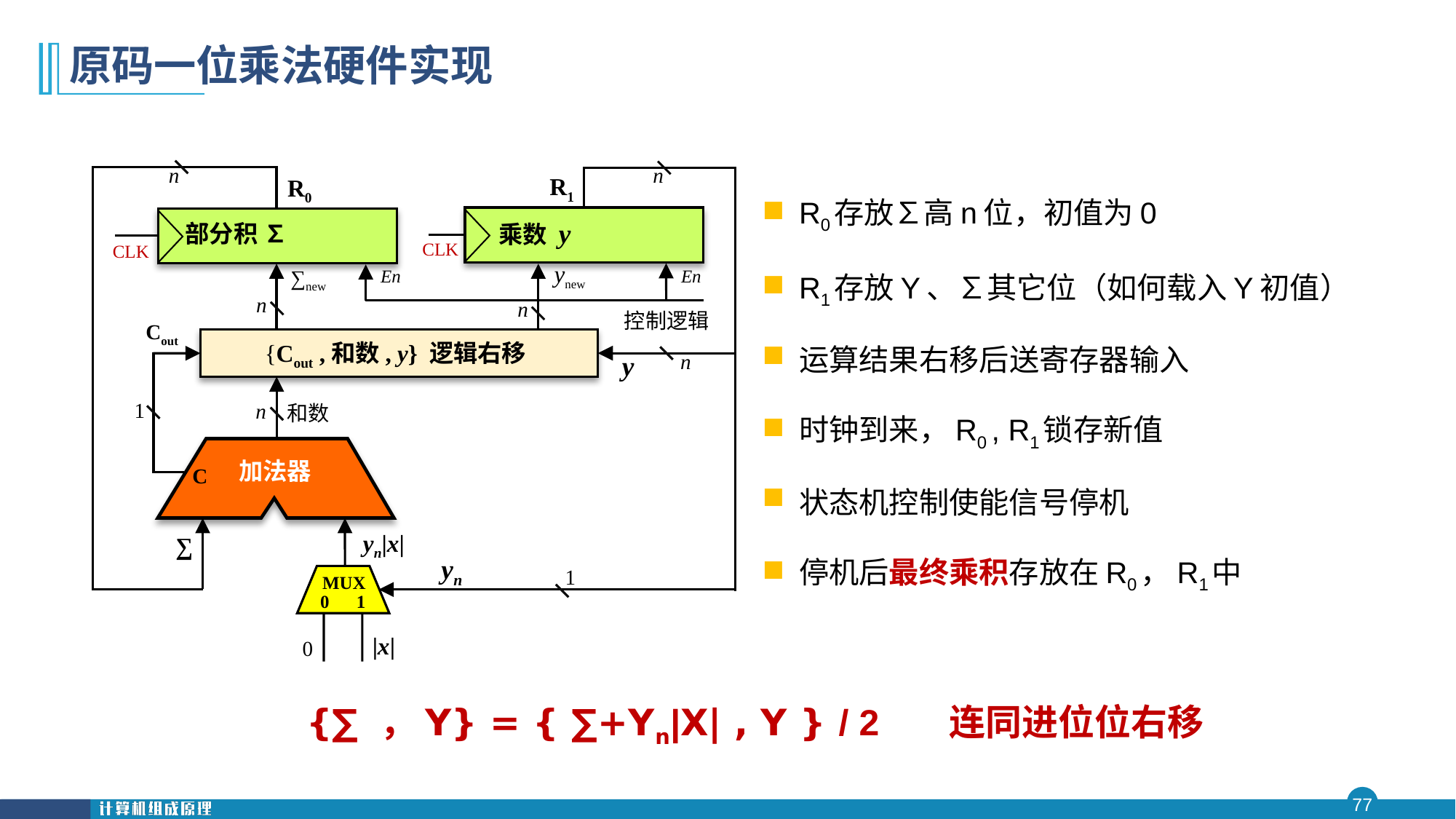

# 原码一位乘法硬件实现
 n
 ∑
 n
 yn
 1
 R1
乘数 y

CLK
 R0
部分积 ∑

CLK
R0存放∑高n位，初值为0
R1存放Y、∑其它位（如何载入Y初值）
运算结果右移后送寄存器输入
时钟到来，R0 , R1锁存新值
状态机控制使能信号停机
停机后最终乘积存放在R0，R1中
 ynew
 n
 ∑new
 n
En
En

控制逻辑
 Cout
 1

{Cout ,和数, y} 逻辑右移
 n
 y
 和数
 n

加法器
 C

yn|x|
 MUX

 0      1

|x|
0
{∑ ，Y} = { ∑+Yn|X| , Y } / 2      连同进位位右移